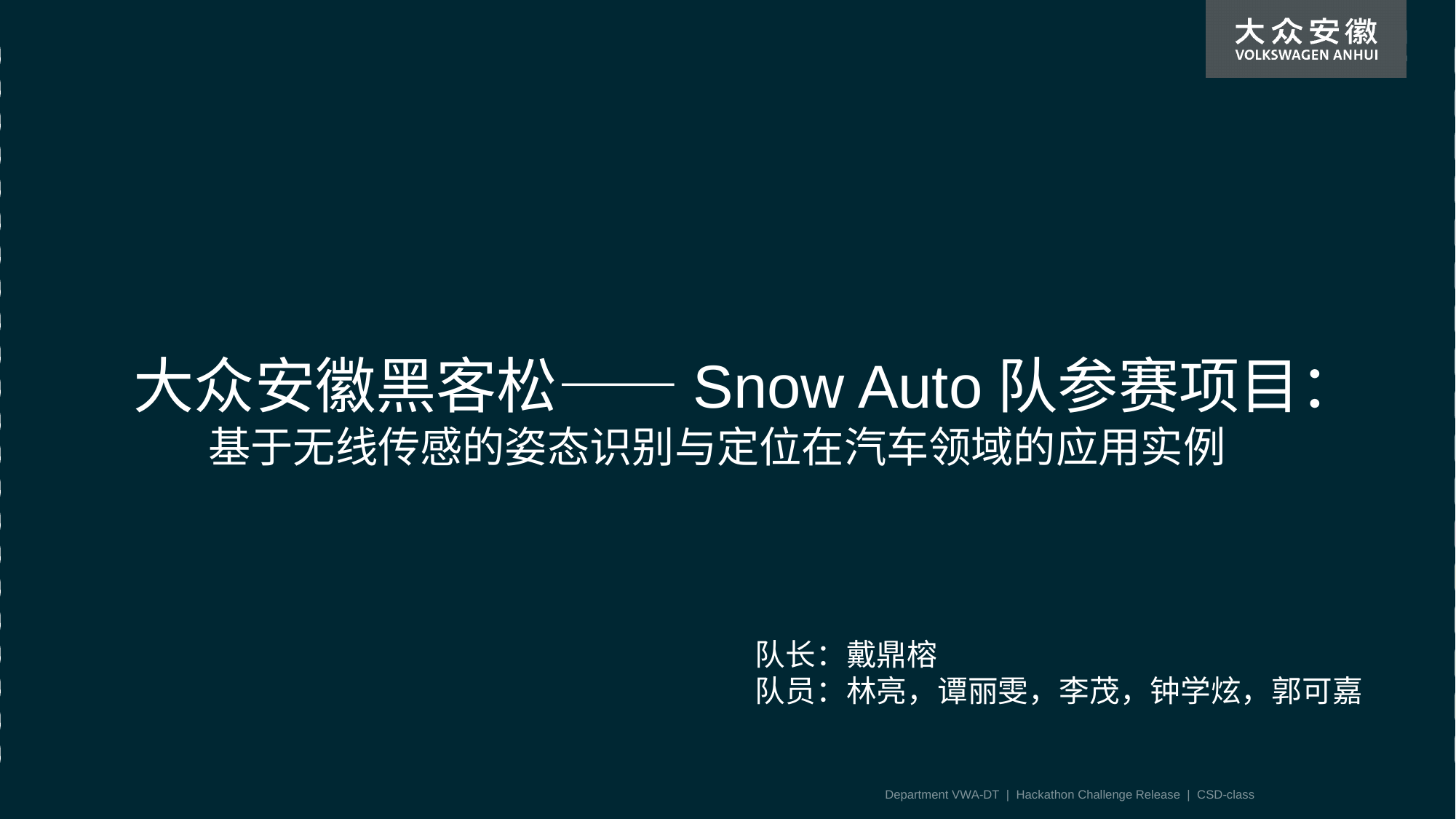

大众安徽黑客松——Snow Auto队参赛项目：
基于无线传感的姿态识别与定位在汽车领域的应用实例
队长：戴鼎榕
队员：林亮，谭丽雯，李茂，钟学炫，郭可嘉

1
Department VWA-DT  |  Hackathon Challenge Release  |  CSD-class